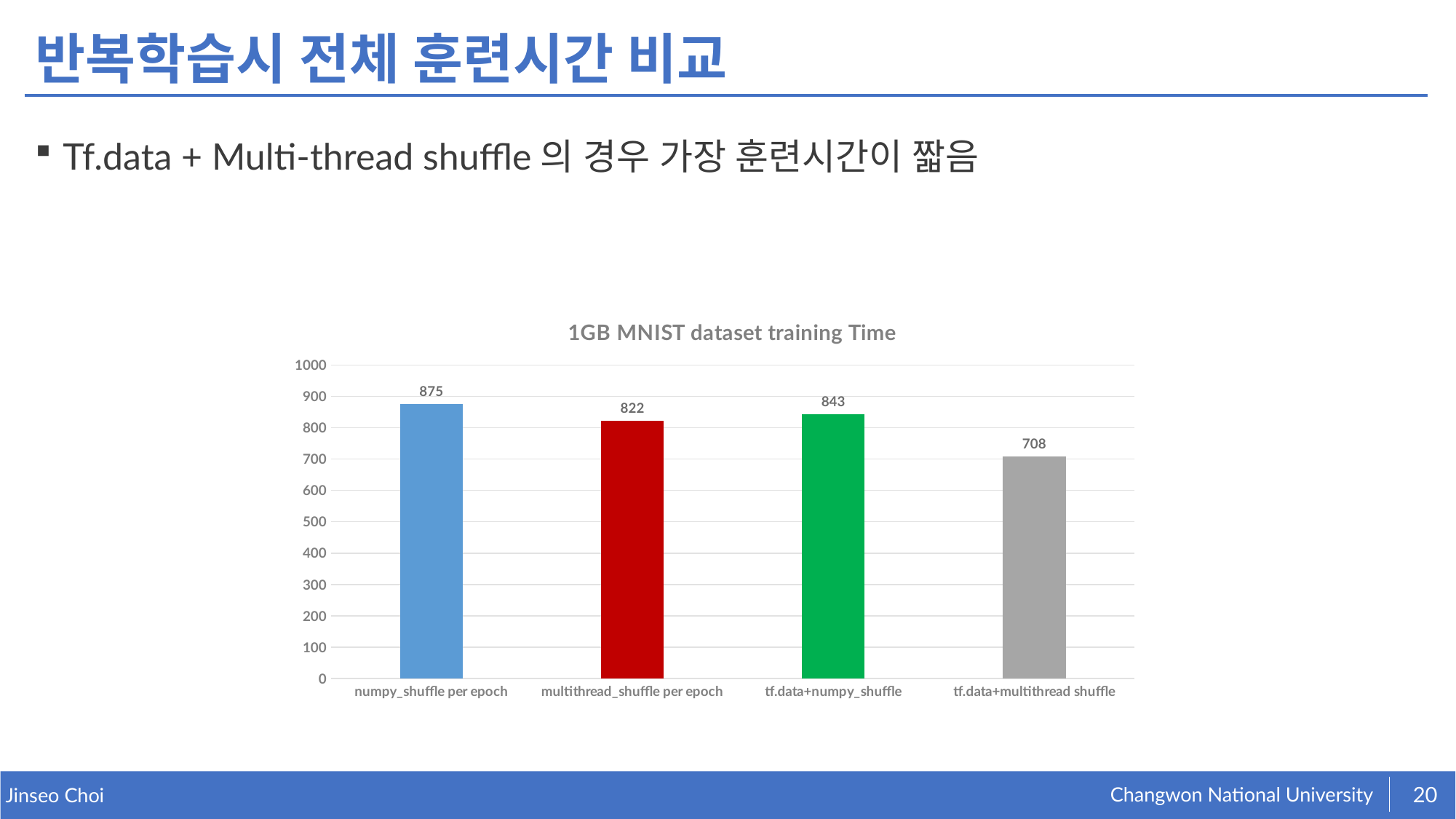

# 반복학습시 전체 훈련시간 비교
Tf.data + Multi-thread shuffle의 경우 가장 훈련시간이 짧음

### Chart: 1GB MNIST dataset training Time

| Category |  |
|---|---|
| numpy_shuffle per epoch | 875.0 |
| multithread_shuffle per epoch | 822.0 |
| tf.data+numpy_shuffle | 843.0 |
| tf.data+multithread shuffle | 708.0 |
20